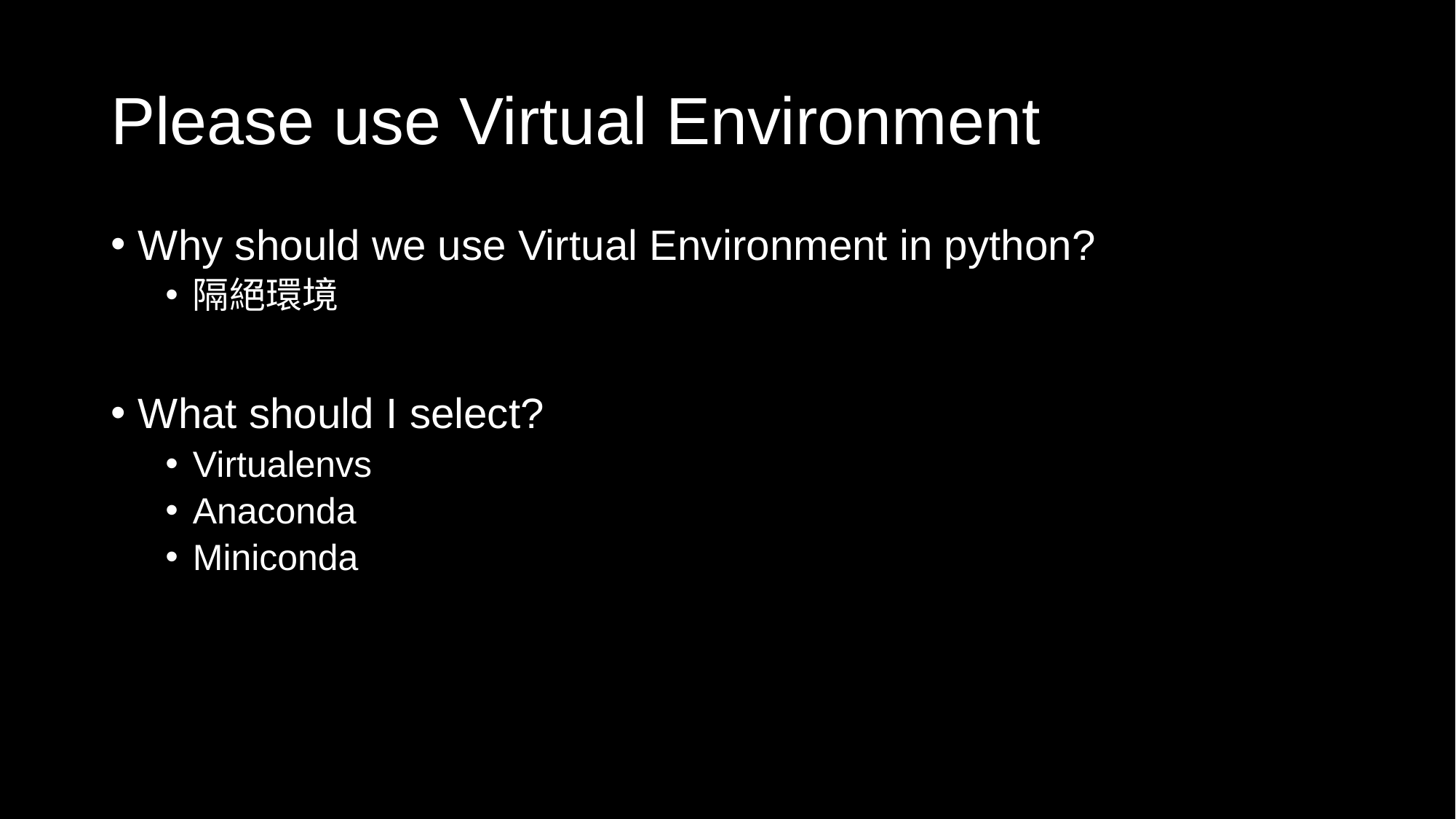

# Please use Virtual Environment
Why should we use Virtual Environment in python?
隔絕環境

What should I select?
Virtualenvs
Anaconda
Miniconda